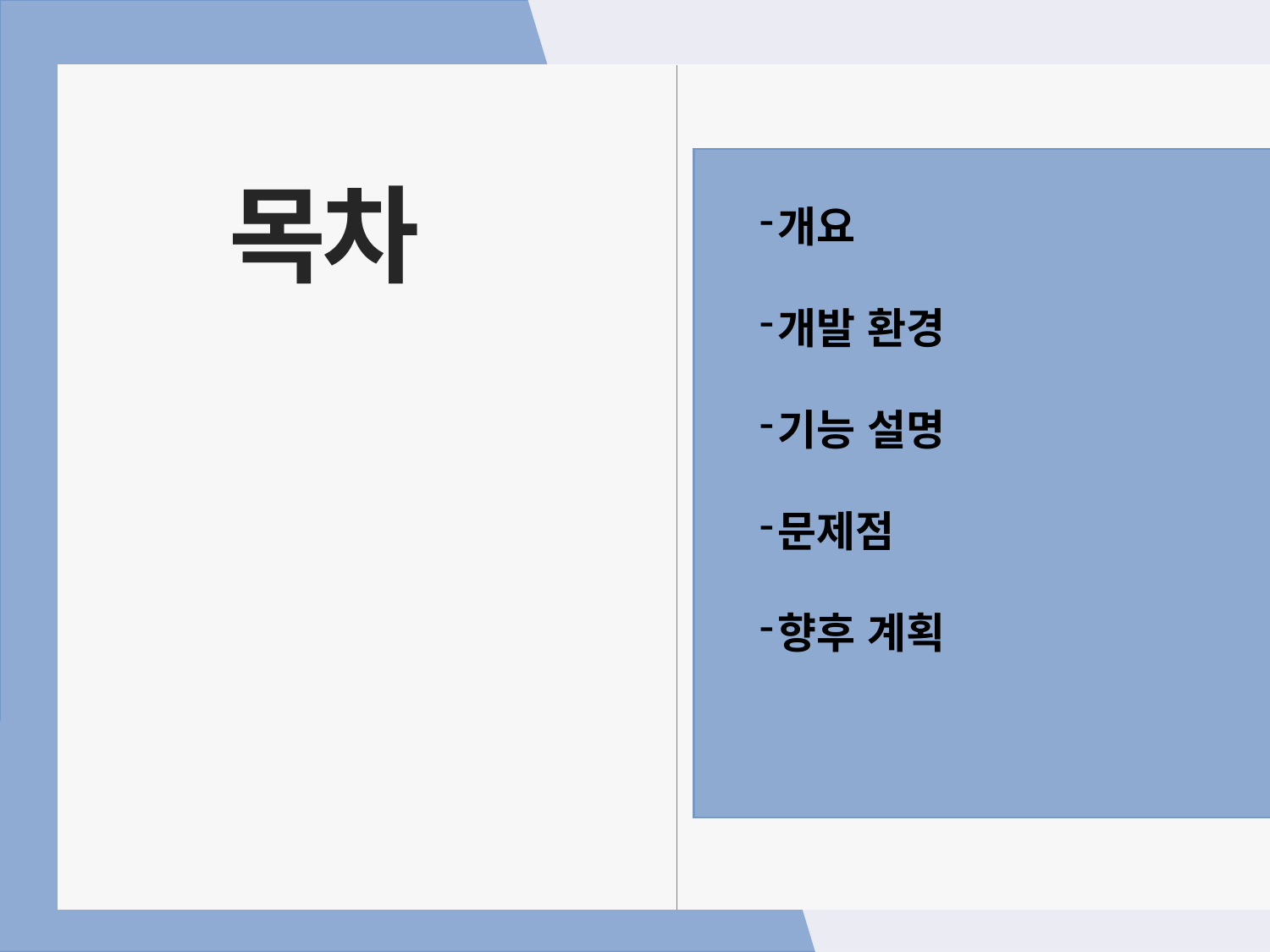

개요

개발 환경

기능 설명

문제점

향후 계획

목차